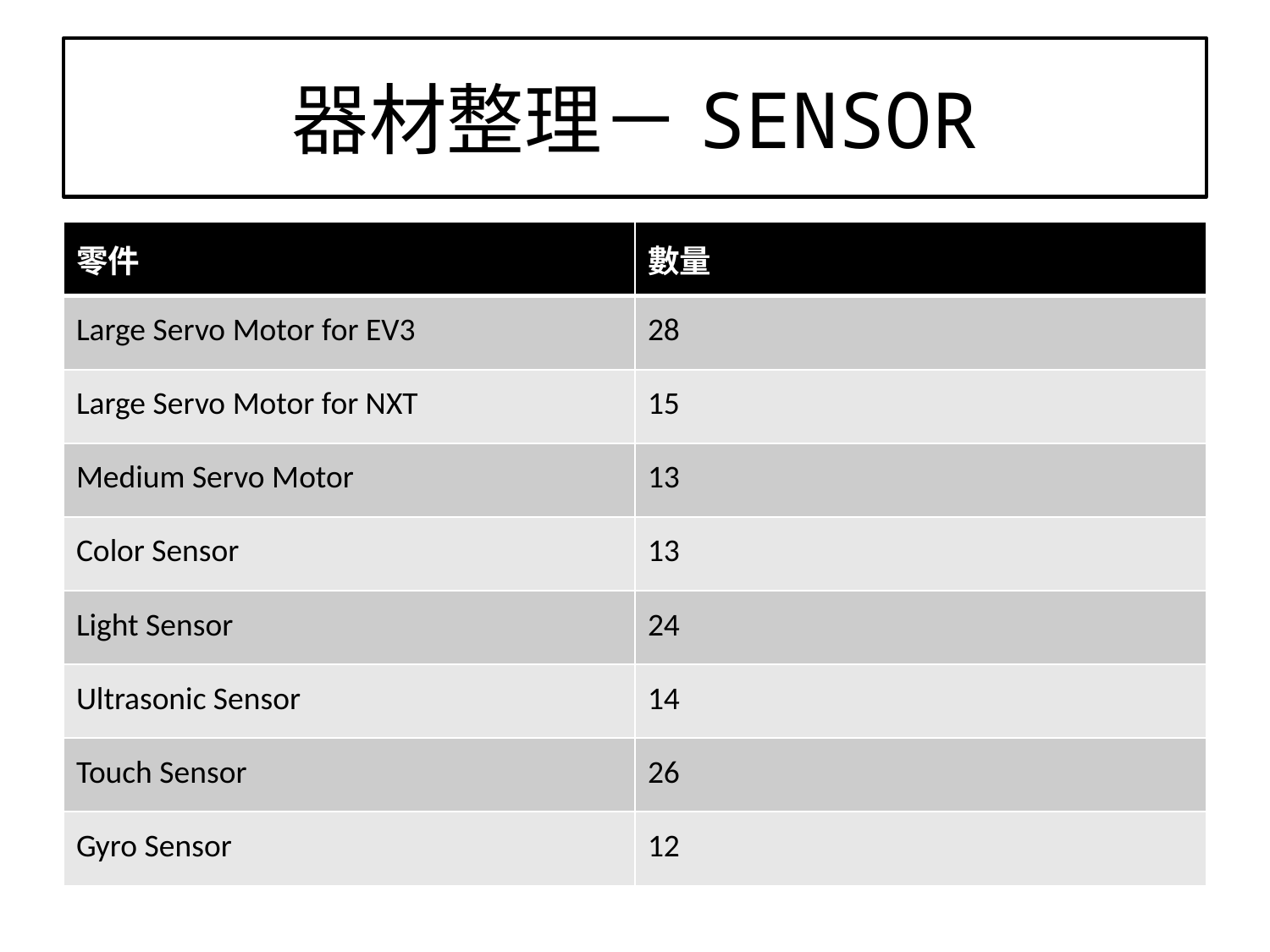

# 器材整理－SENSOR
| 零件 | 數量 |
| --- | --- |
| Large Servo Motor for EV3 | 28 |
| Large Servo Motor for NXT | 15 |
| Medium Servo Motor | 13 |
| Color Sensor | 13 |
| Light Sensor | 24 |
| Ultrasonic Sensor | 14 |
| Touch Sensor | 26 |
| Gyro Sensor | 12 |